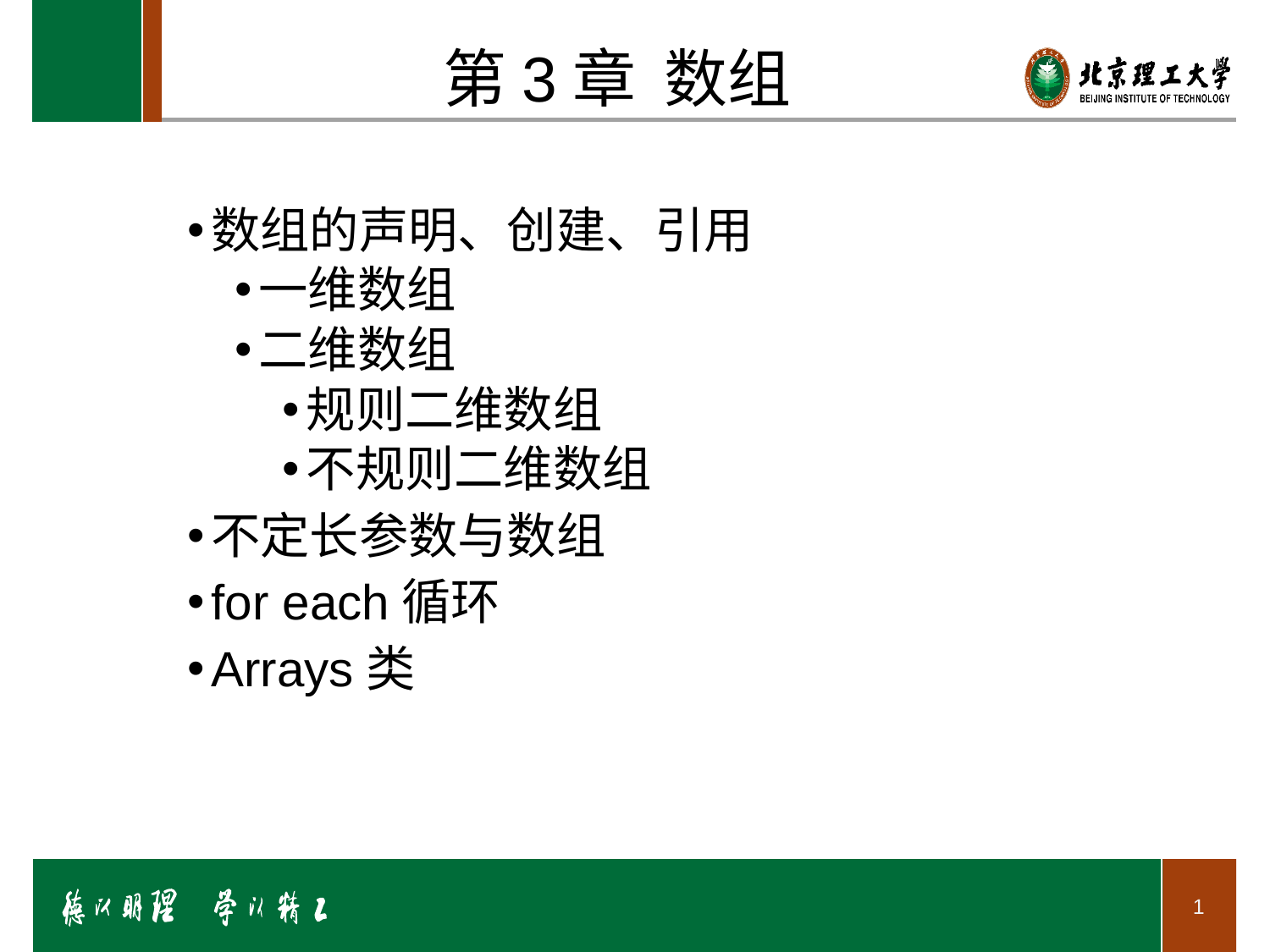

# 第3章  数组
数组的声明、创建、引用
一维数组
二维数组
规则二维数组
不规则二维数组
不定长参数与数组
for each循环
Arrays类